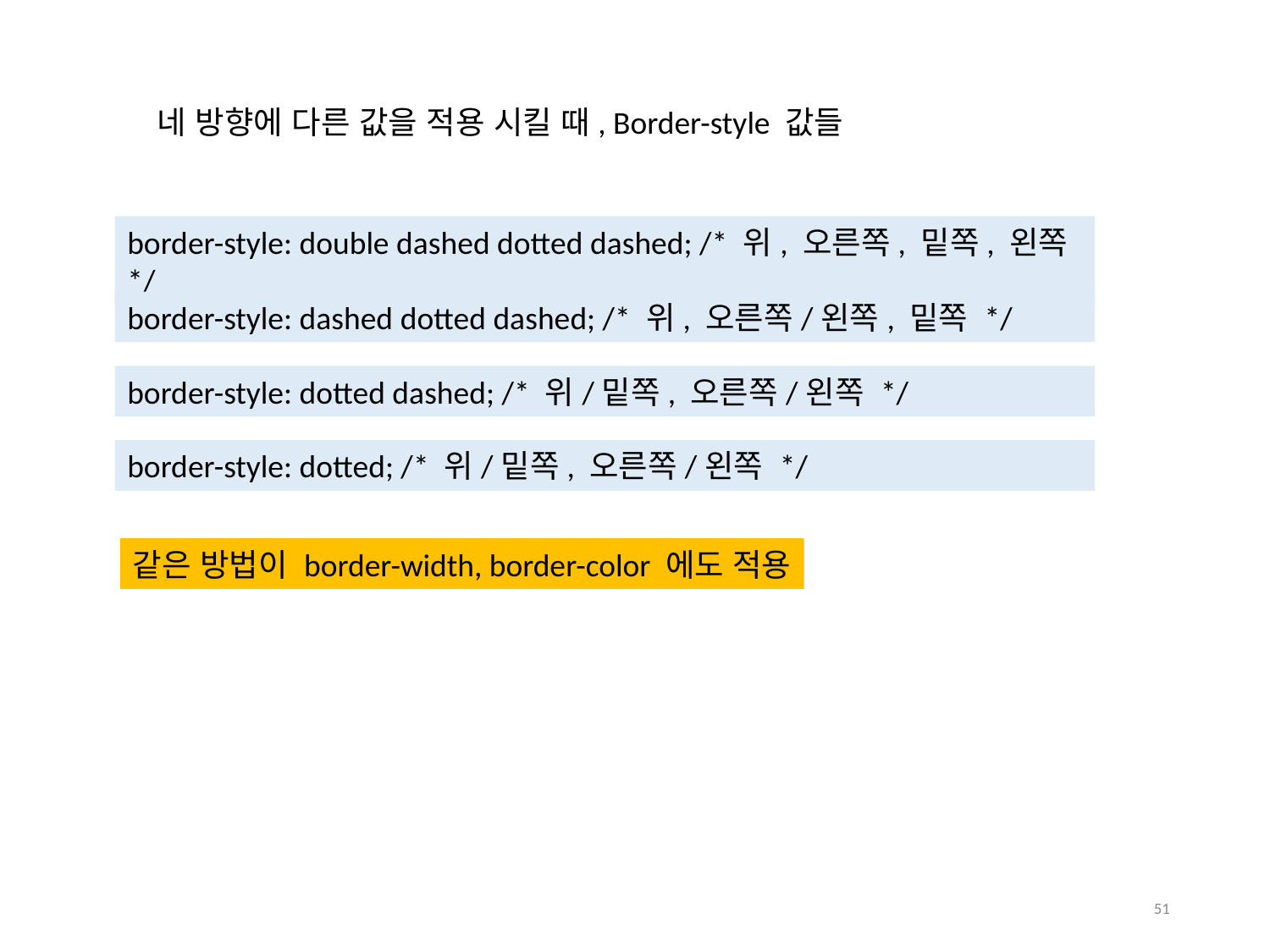

네 방향에 다른 값을 적용 시킬 때, Border-style 값들
border-style: double dashed dotted dashed; /* 위, 오른쪽, 밑쪽, 왼쪽 */
border-style: dashed dotted dashed; /* 위, 오른쪽/왼쪽, 밑쪽 */
border-style: dotted dashed; /* 위/밑쪽, 오른쪽/왼쪽 */
border-style: dotted; /* 위/밑쪽, 오른쪽/왼쪽 */
같은 방법이 border-width, border-color 에도 적용

51